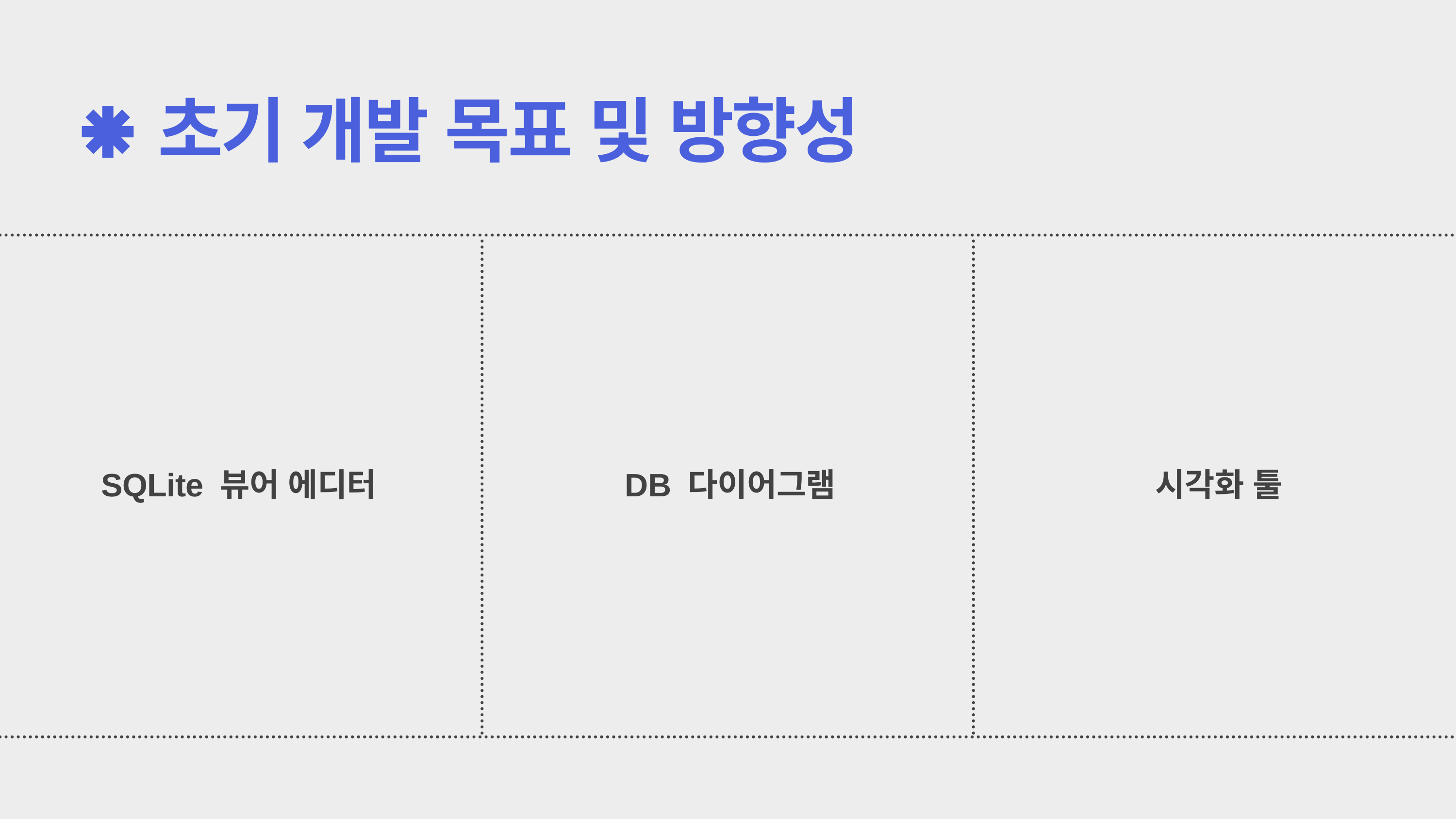

초기 개발 목표 및 방향성

SQLite 뷰어 에디터
DB 다이어그램
시각화 툴